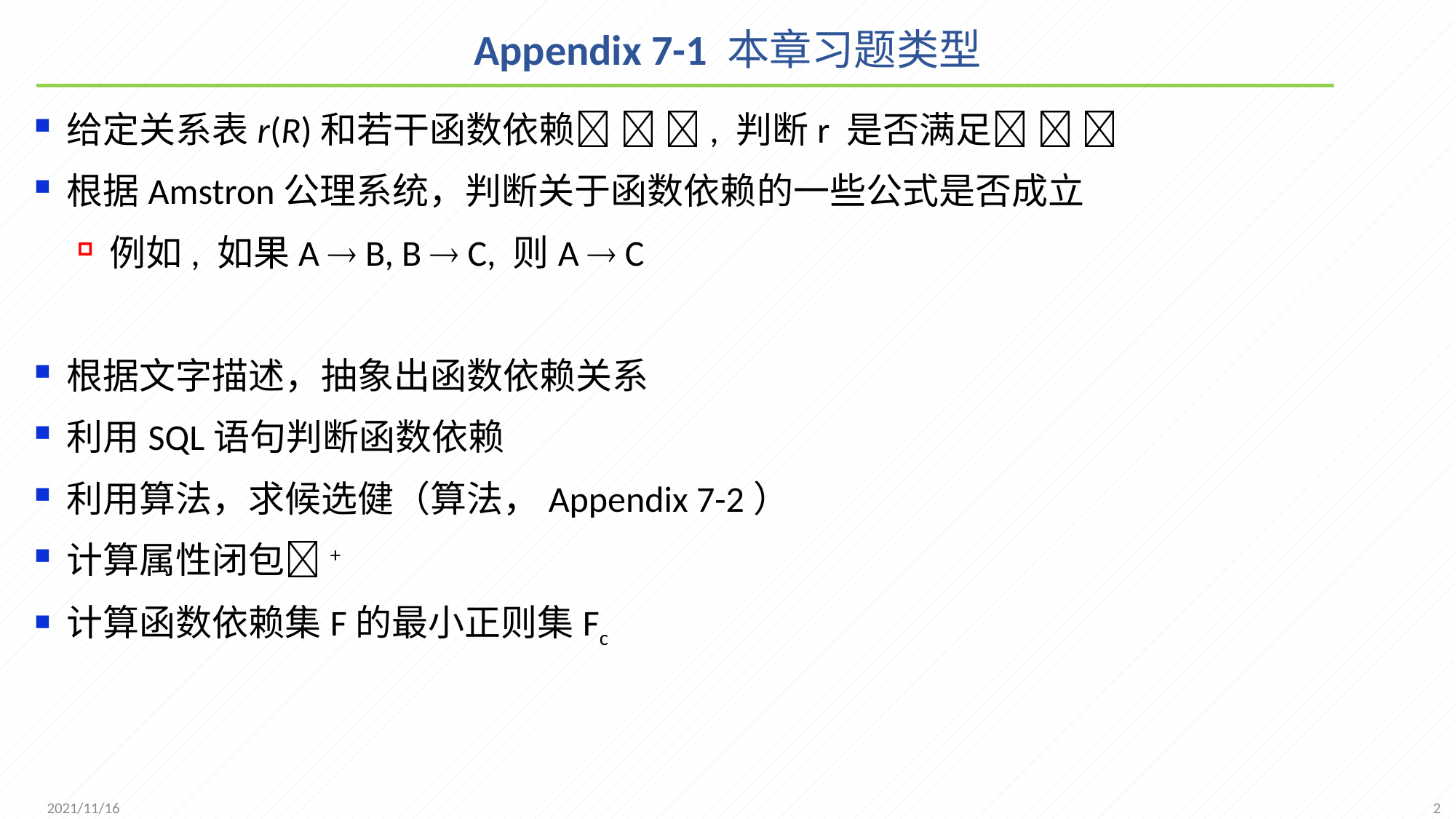

# Appendix 7-1 本章习题类型
给定关系表r(R)和若干函数依赖α → β, 判断r 是否满足α → β
根据Amstron公理系统，判断关于函数依赖的一些公式是否成立
例如, 如果A → B, B → C, 则A → C

根据文字描述，抽象出函数依赖关系
利用SQL语句判断函数依赖
利用算法，求候选健（算法，Appendix 7-2）
计算属性闭包α+
计算函数依赖集F的最小正则集Fc

2
2021/11/16